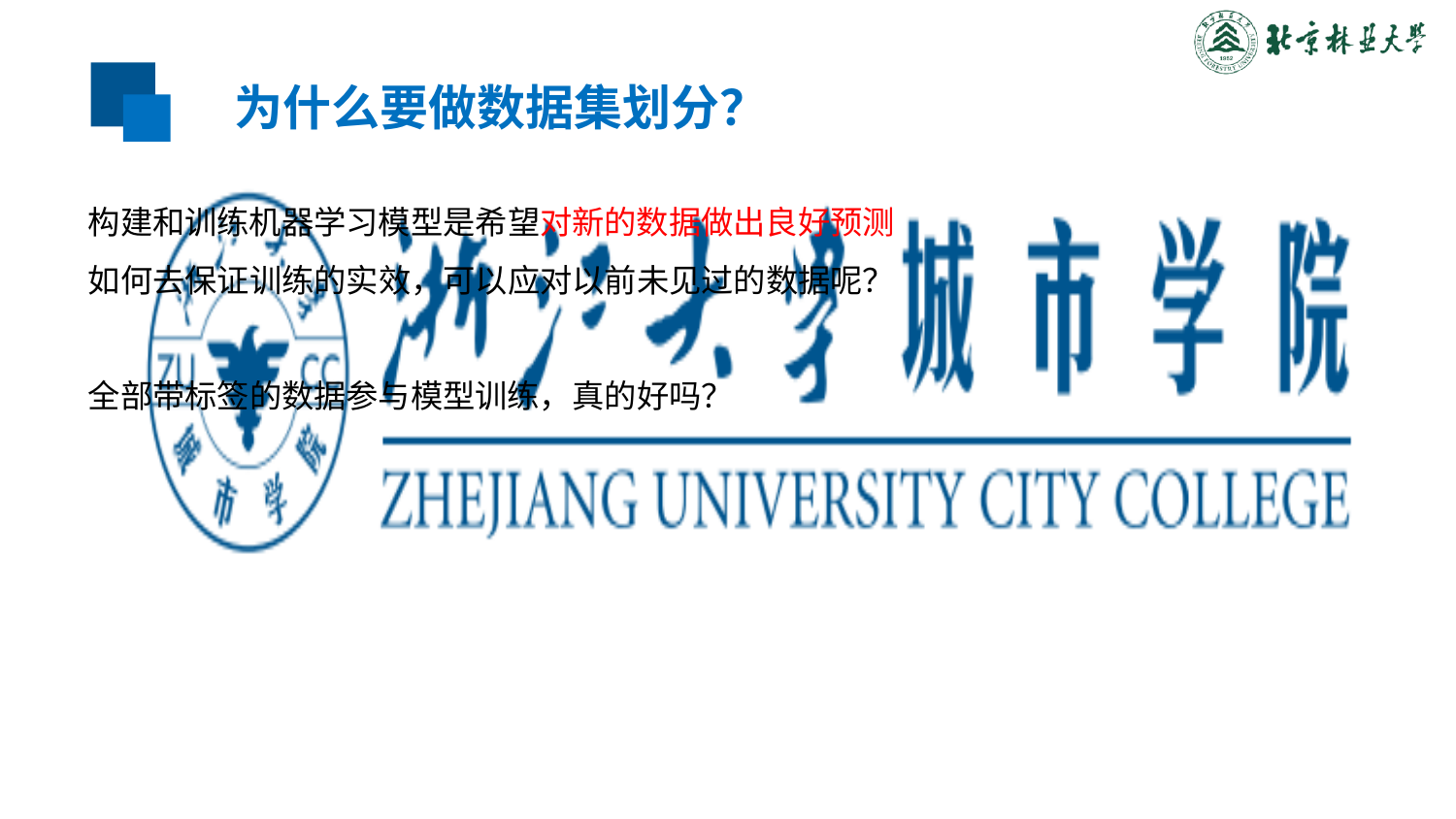

为什么要做数据集划分？
构建和训练机器学习模型是希望对新的数据做出良好预测
如何去保证训练的实效，可以应对以前未见过的数据呢？

全部带标签的数据参与模型训练，真的好吗？
53